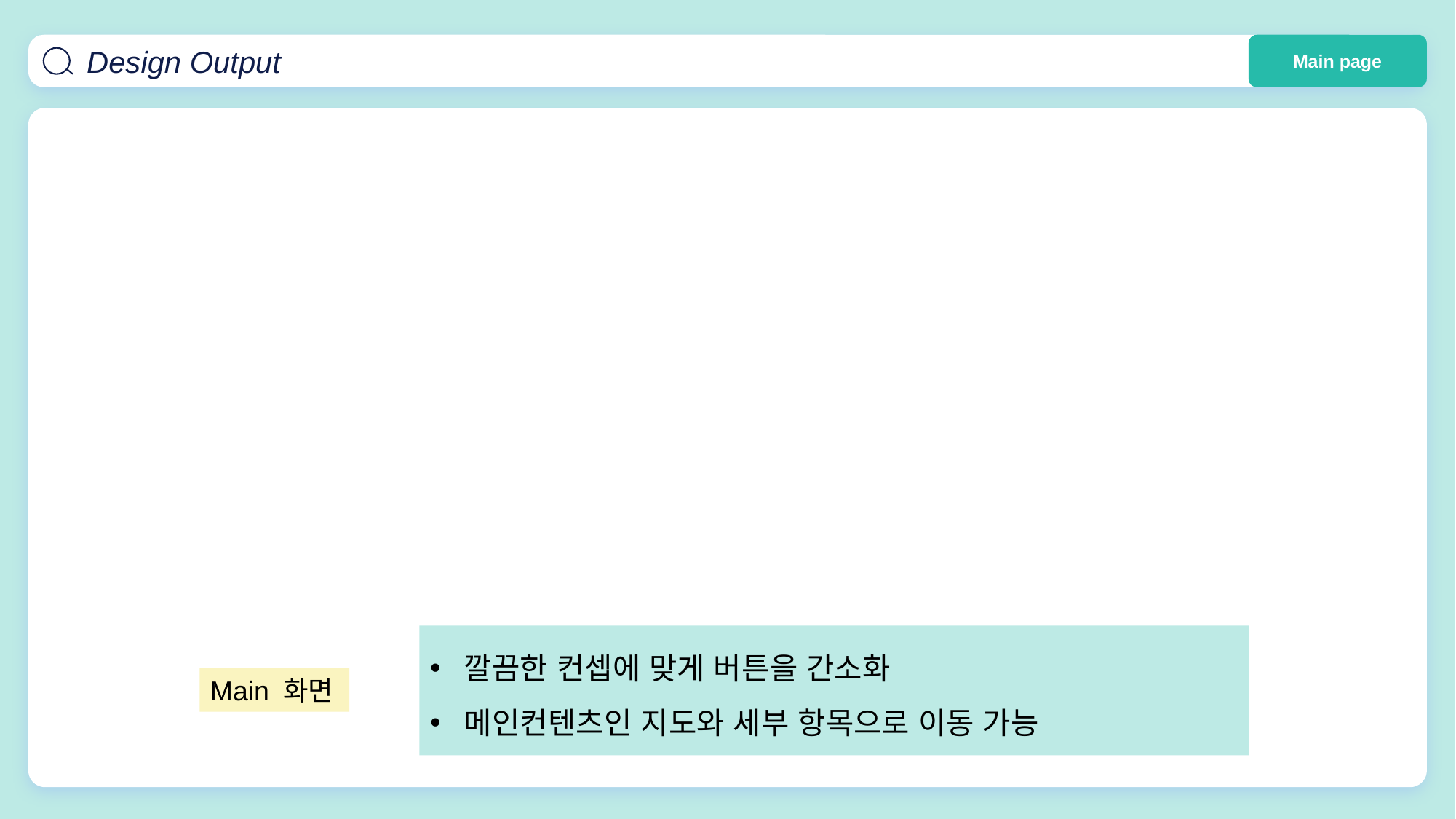

Design Output
Main page

깔끔한 컨셉에 맞게 버튼을 간소화
메인컨텐츠인 지도와 세부 항목으로 이동 가능

Main 화면